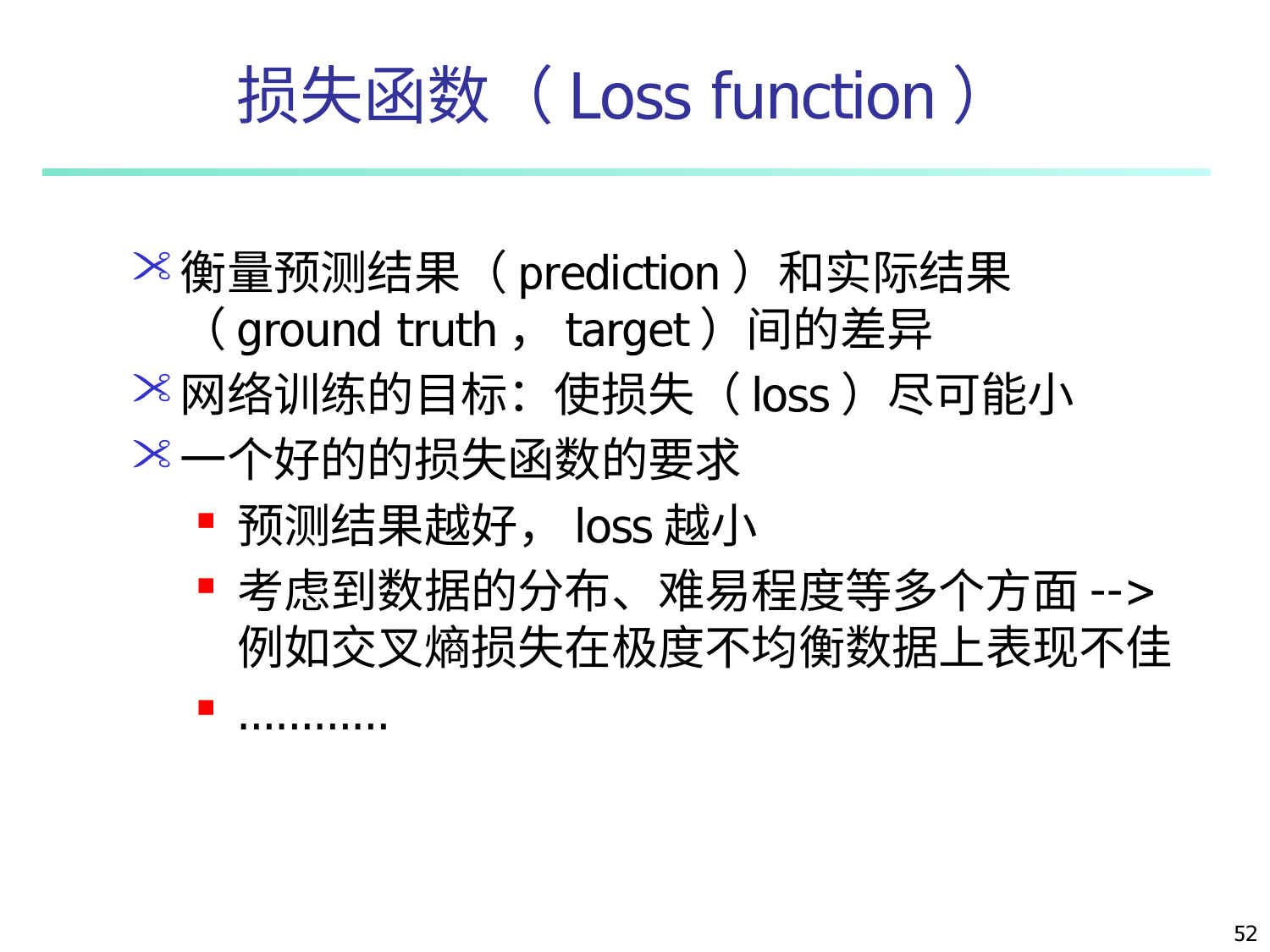

52
# 损失函数（Loss function）
衡量预测结果（prediction）和实际结果（ground truth，target）间的差异
网络训练的目标：使损失（loss）尽可能小
一个好的的损失函数的要求
预测结果越好，loss越小
考虑到数据的分布、难易程度等多个方面-->例如交叉熵损失在极度不均衡数据上表现不佳
…………